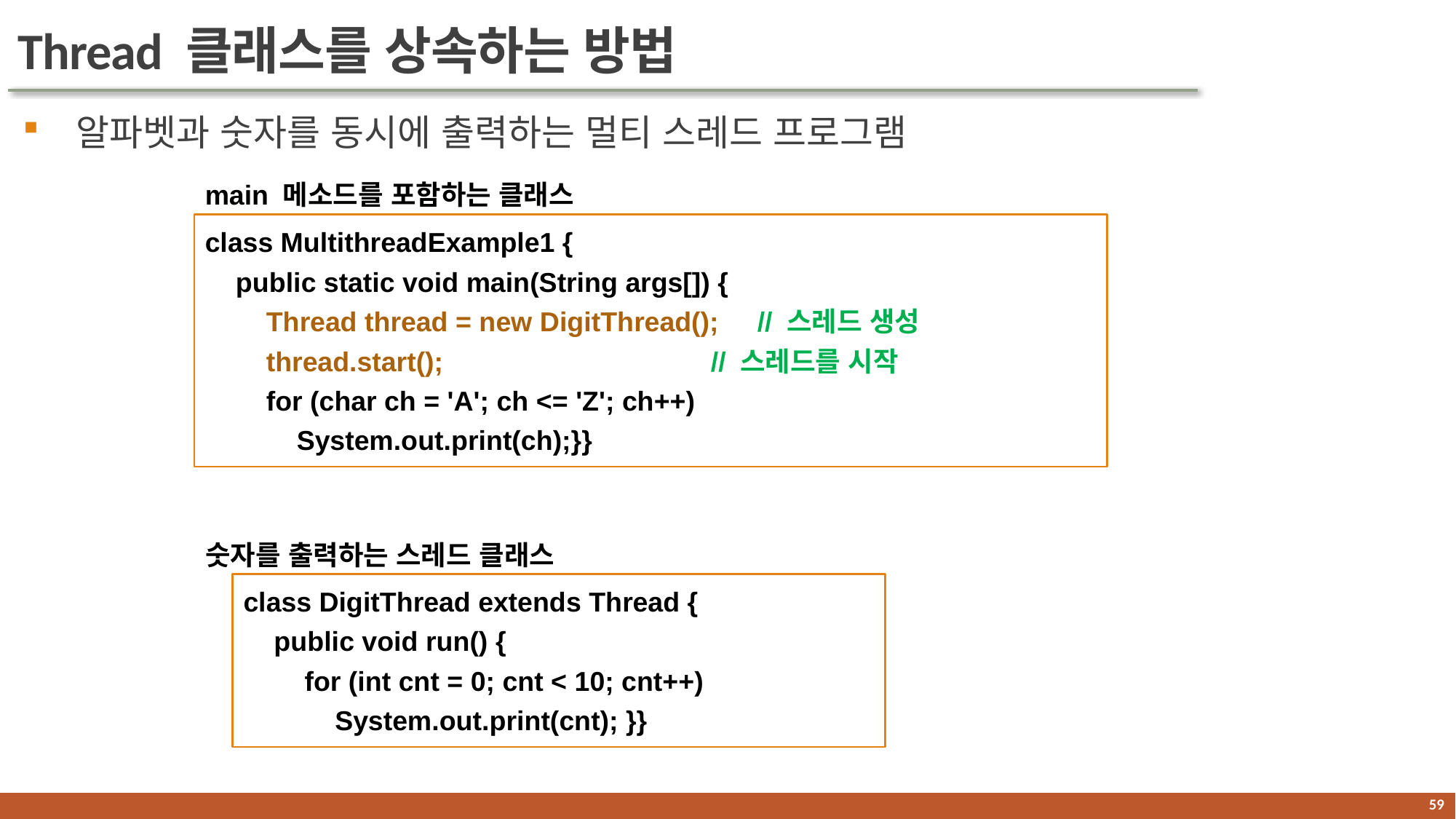

# Thread 클래스를 상속하는 방법
알파벳과 숫자를 동시에 출력하는 멀티 스레드 프로그램
main 메소드를 포함하는 클래스
class MultithreadExample1 {
    public static void main(String args[]) {
        Thread thread = new DigitThread();     // 스레드 생성
        thread.start();                                   // 스레드를 시작
        for (char ch = 'A'; ch <= 'Z'; ch++)
            System.out.print(ch);}}
숫자를 출력하는 스레드 클래스
class DigitThread extends Thread {
    public void run() {
        for (int cnt = 0; cnt < 10; cnt++)
            System.out.print(cnt); }}
59